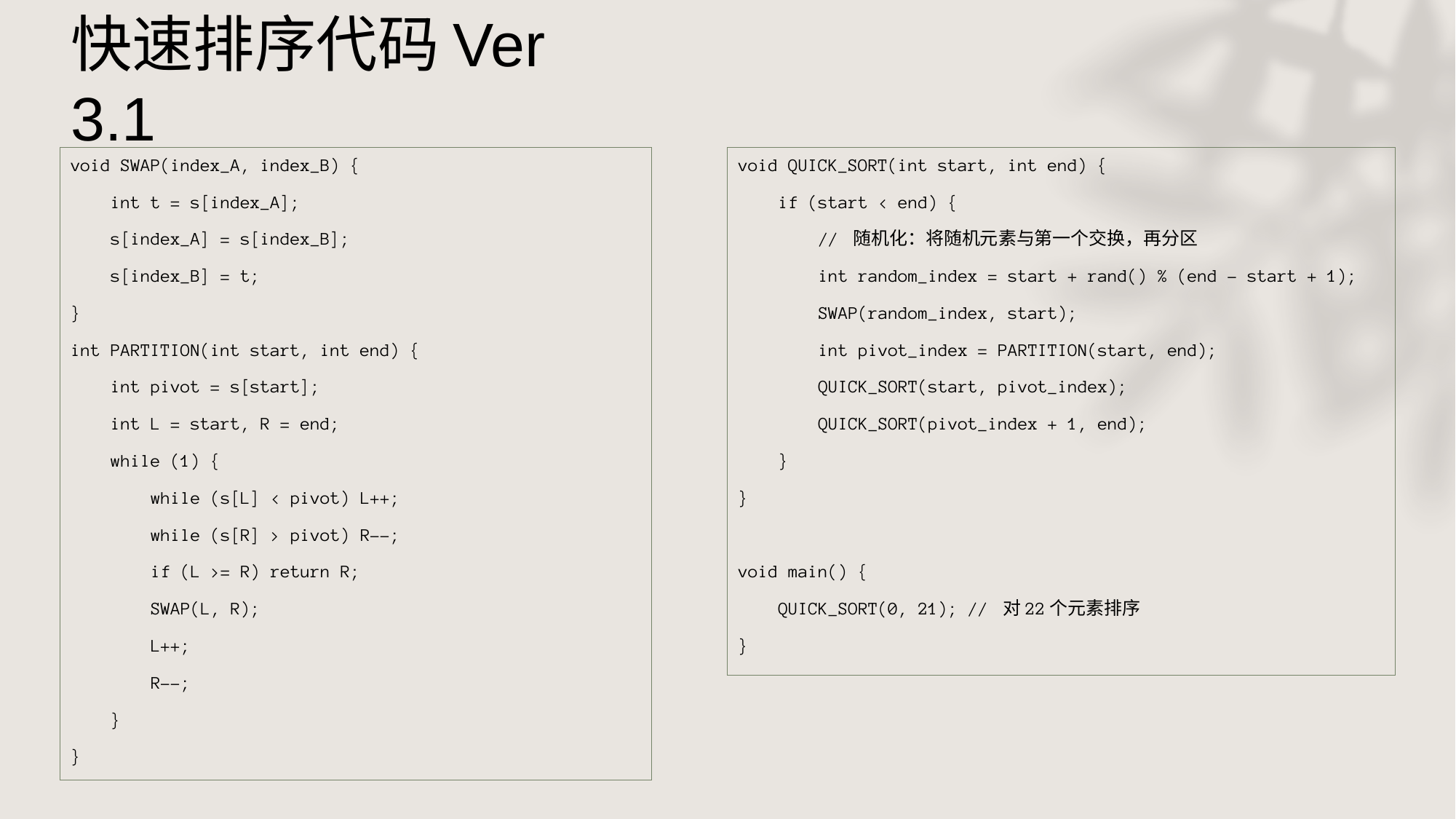

# 快速排序代码Ver 3.1
void SWAP(index_A, index_B) {
    int t = s[index_A];
    s[index_A] = s[index_B];
    s[index_B] = t;
}
int PARTITION(int start, int end) {
    int pivot = s[start];
    int L = start, R = end;
    while (1) {
        while (s[L] < pivot) L++;
        while (s[R] > pivot) R--;
        if (L >= R) return R;
        SWAP(L, R);
        L++;
        R--;
    }
}

void QUICK_SORT(int start, int end) {
    if (start < end) {
        // 随机化：将随机元素与第一个交换，再分区
        int random_index = start + rand() % (end - start + 1);
        SWAP(random_index, start);
        int pivot_index = PARTITION(start, end);
        QUICK_SORT(start, pivot_index);
        QUICK_SORT(pivot_index + 1, end);
    }
}

void main() {
    QUICK_SORT(0, 21); // 对22个元素排序
}